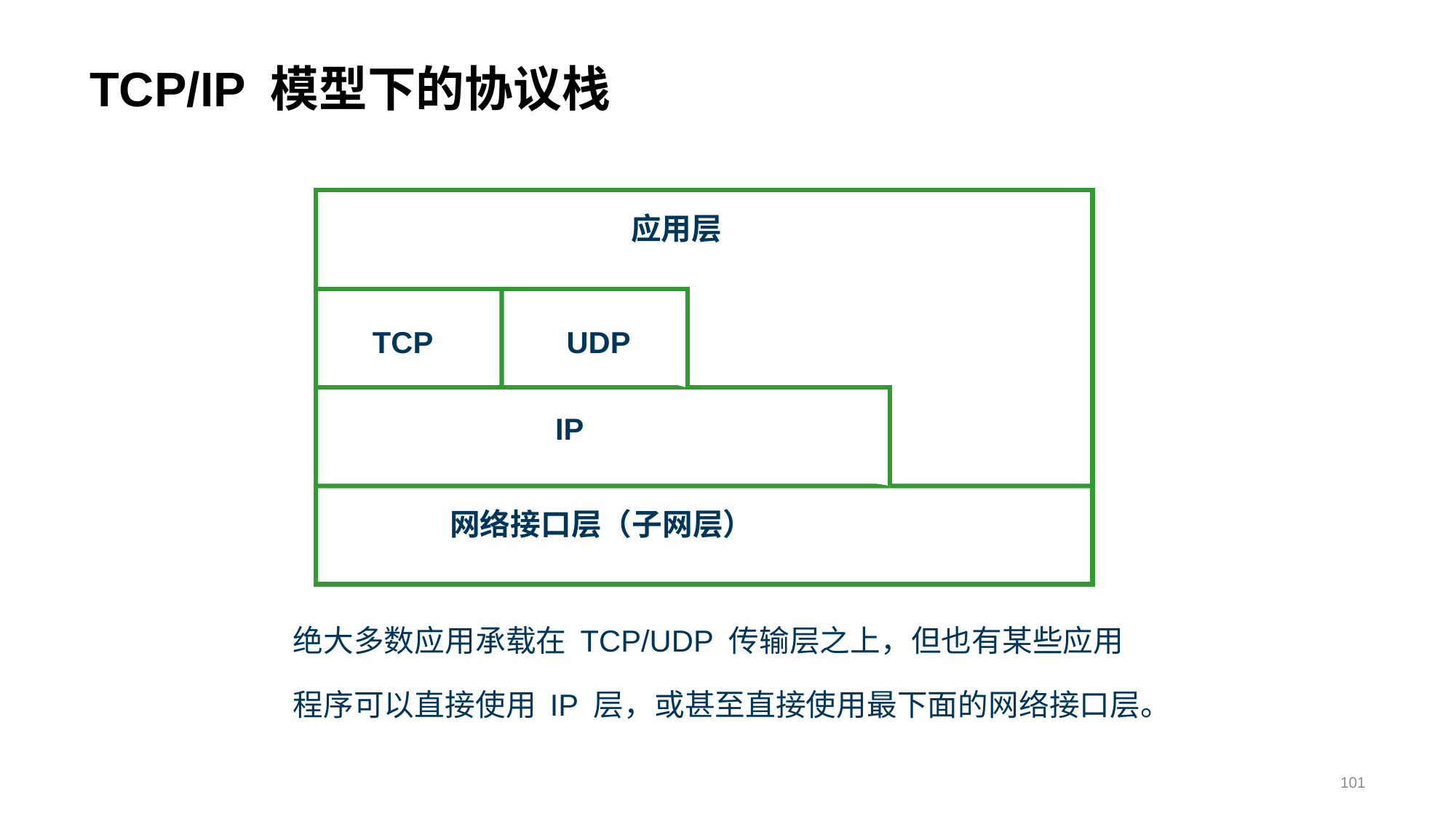

# TCP/IP 模型下的协议栈

应用层

TCP                UDP

IP

网络接口层（子网层）
绝大多数应用承载在 TCP/UDP 传输层之上，但也有某些应用
程序可以直接使用 IP 层，或甚至直接使用最下面的网络接口层。
101